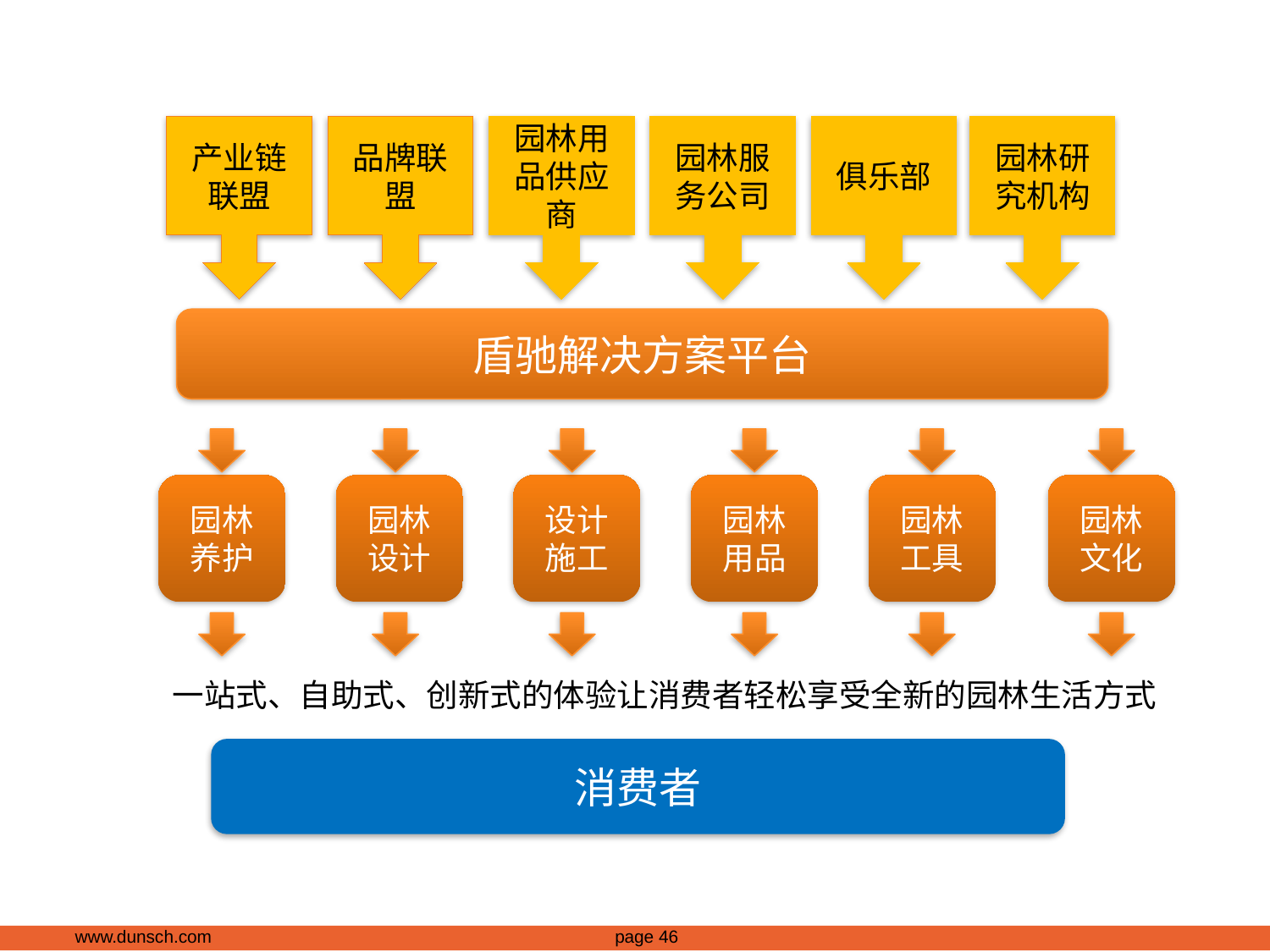

产业链联盟
品牌联盟
园林用品供应商
园林服务公司
俱乐部
园林研究机构
盾驰解决方案平台

园林养护
园林设计
设计施工
园林用品
园林工具
园林
文化

一站式、自助式、创新式的体验让消费者轻松享受全新的园林生活方式
消费者